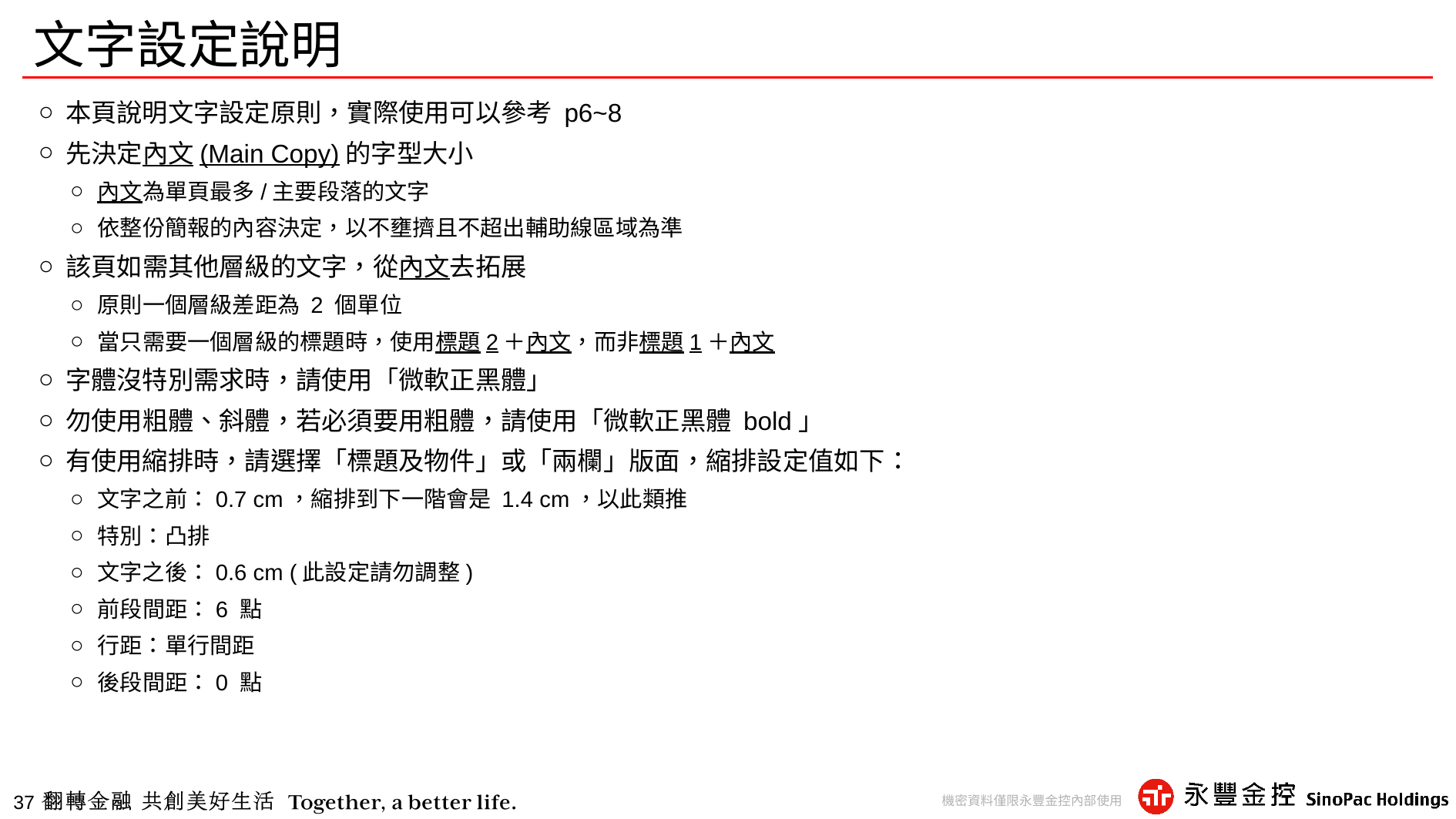

# 文字設定說明
本頁說明文字設定原則，實際使用可以參考 p6~8
先決定內文(Main Copy)的字型大小
內文為單頁最多/主要段落的文字
依整份簡報的內容決定，以不壅擠且不超出輔助線區域為準
該頁如需其他層級的文字，從內文去拓展
原則一個層級差距為 2 個單位
當只需要一個層級的標題時，使用標題2＋內文，而非標題1＋內文
字體沒特別需求時，請使用「微軟正黑體」
勿使用粗體、斜體，若必須要用粗體，請使用「微軟正黑體 bold」
有使用縮排時，請選擇「標題及物件」或「兩欄」版面，縮排設定值如下：
文字之前：0.7 cm，縮排到下一階會是 1.4 cm，以此類推
特別：凸排
文字之後：0.6 cm (此設定請勿調整)
前段間距：6 點
行距：單行間距
後段間距：0 點